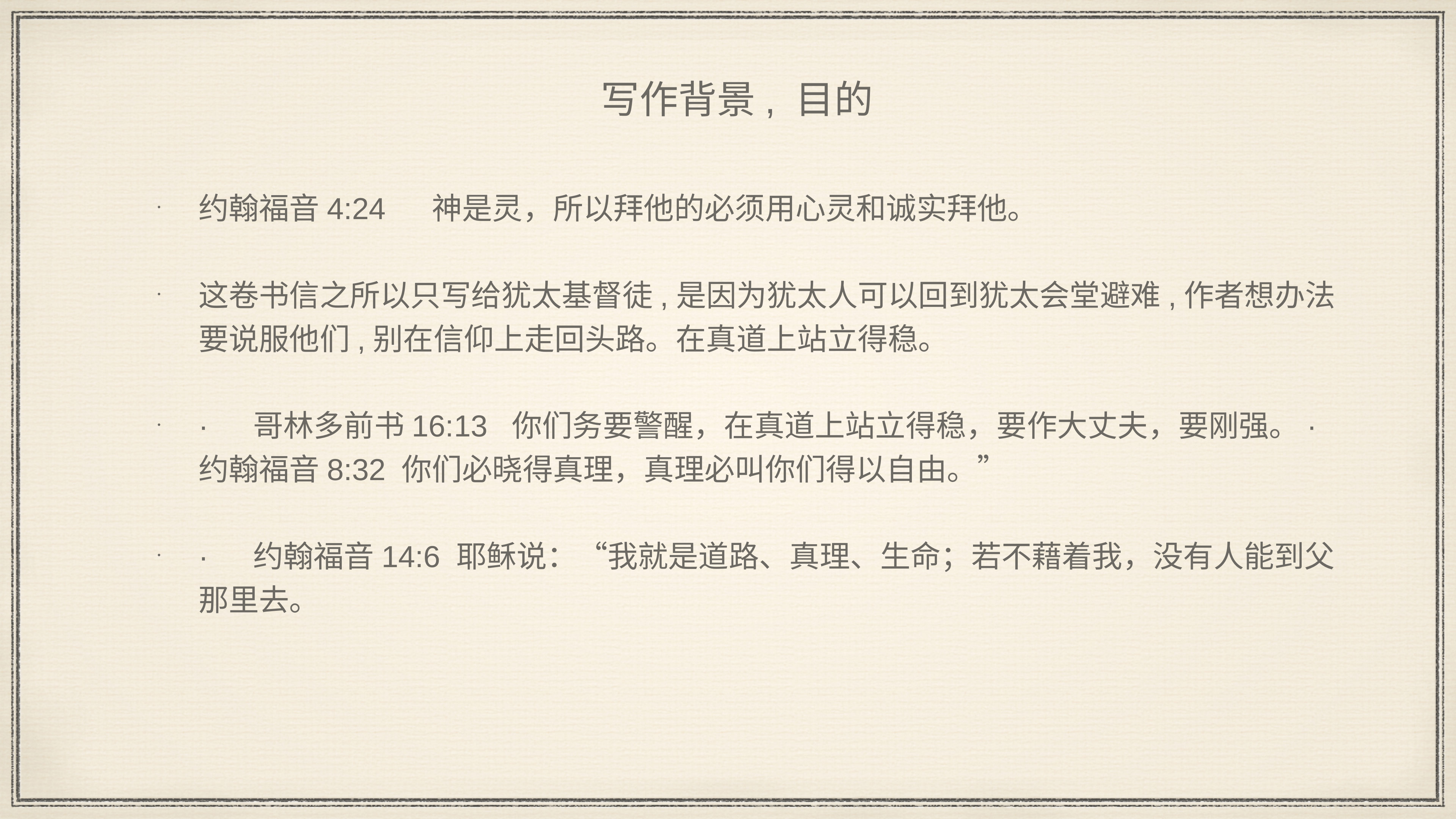

# 写作背景, 目的
约翰福音4:24 　神是灵，所以拜他的必须用心灵和诚实拜他。
这卷书信之所以只写给犹太基督徒,是因为犹太人可以回到犹太会堂避难,作者想办法要说服他们,别在信仰上走回头路。在真道上站立得稳。
·	哥林多前书16:13  你们务要警醒，在真道上站立得稳，要作大丈夫，要刚强。·	约翰福音8:32 你们必晓得真理，真理必叫你们得以自由。”
·	约翰福音14:6 耶稣说：“我就是道路、真理、生命；若不藉着我，没有人能到父那里去。